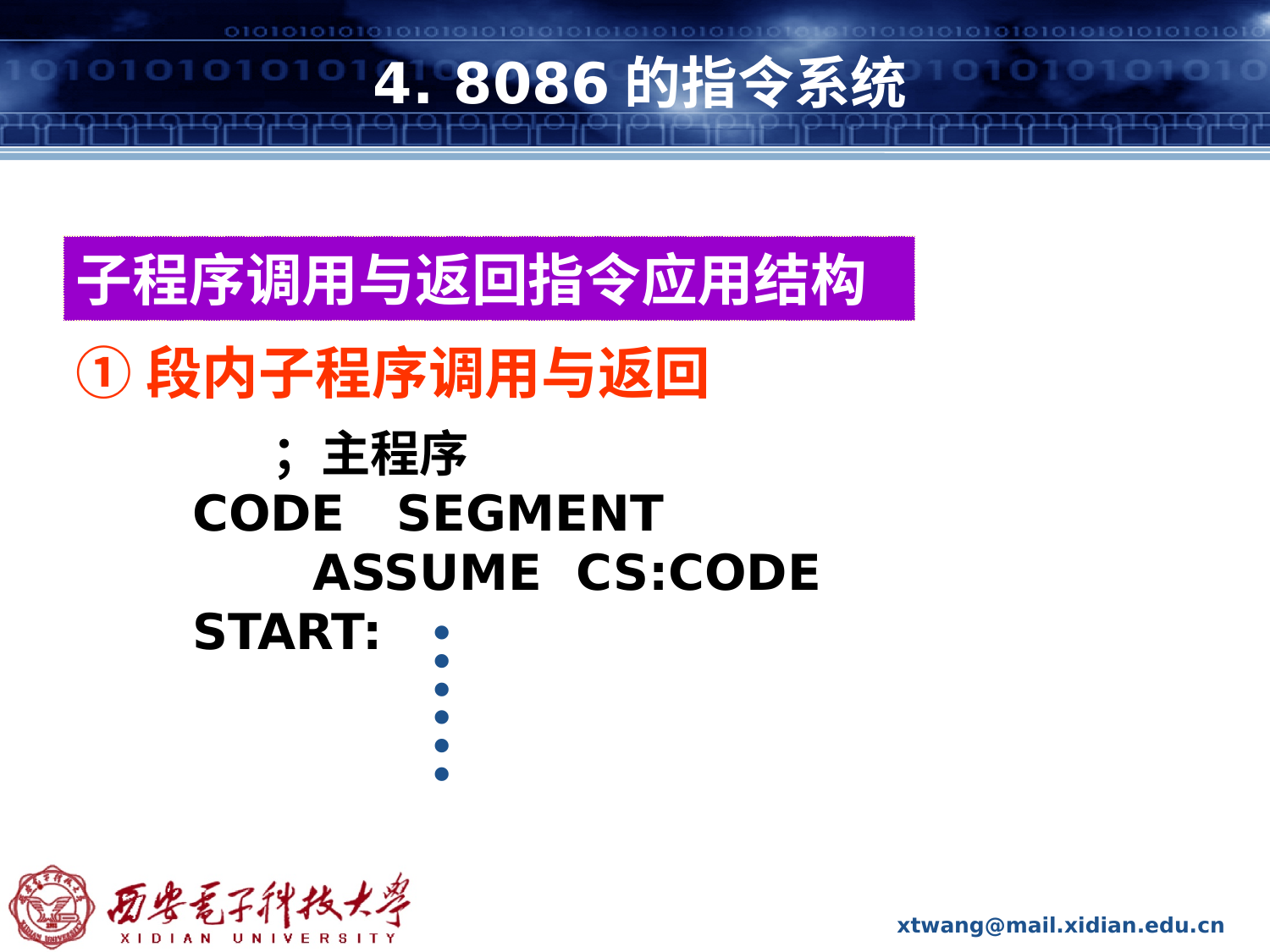

# 4. 8086的指令系统
子程序调用与返回指令应用结构
①段内子程序调用与返回
      ；主程序
CODE   SEGMENT
       ASSUME  CS:CODE
START:

……